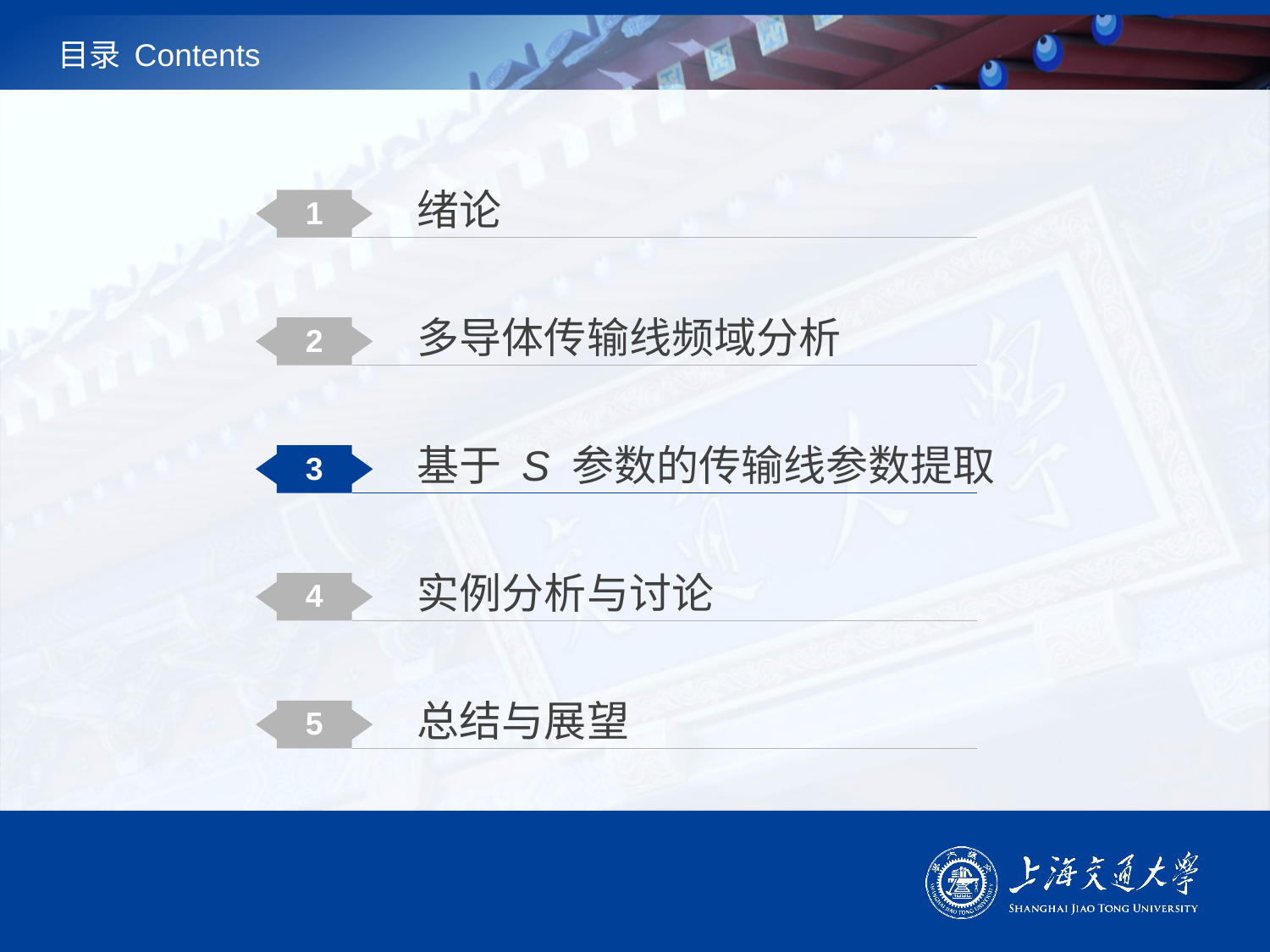

# 目录 Contents
绪论
1

多导体传输线频域分析
2

基于 S 参数的传输线参数提取
3

实例分析与讨论
4

总结与展望
5